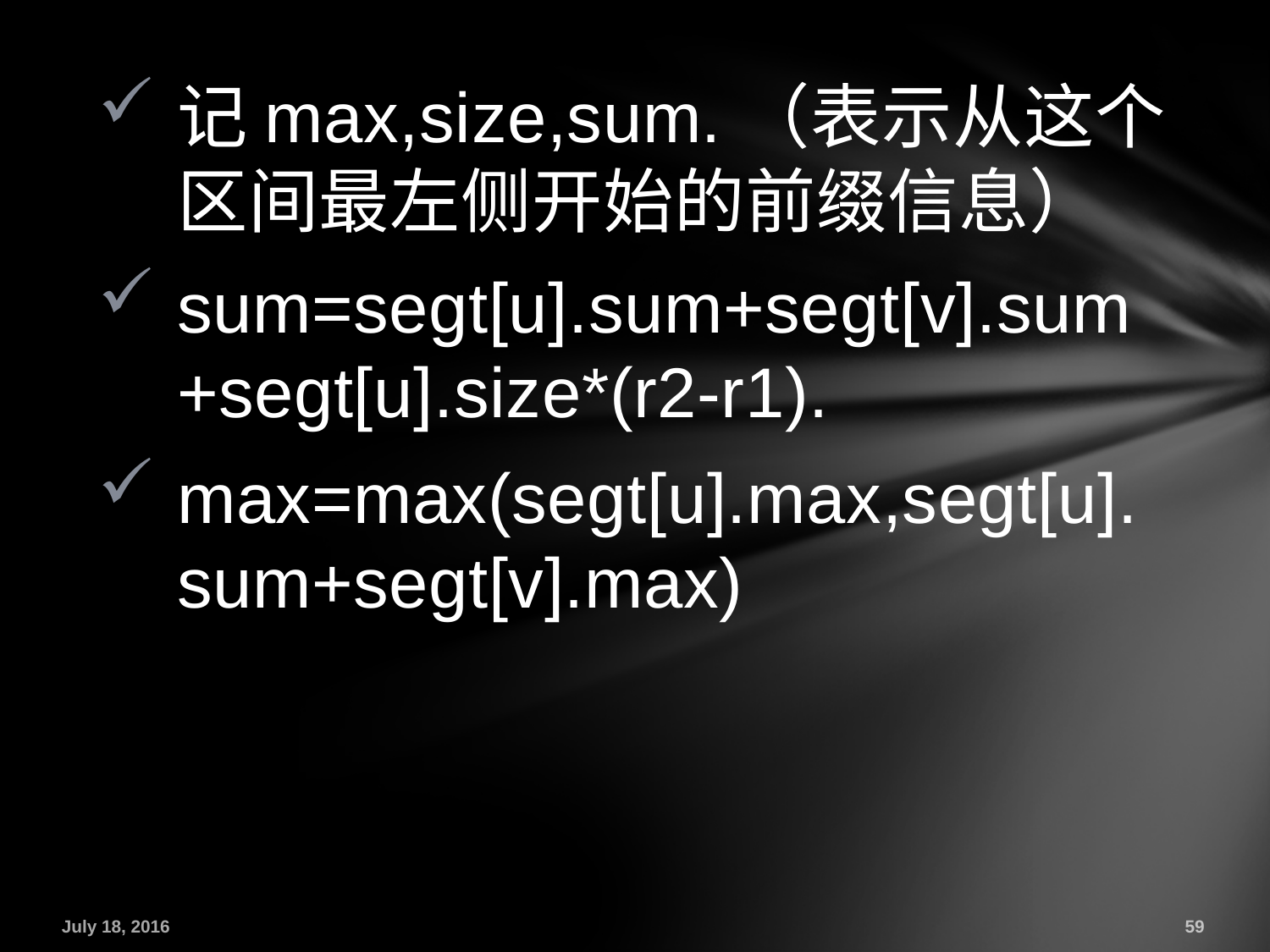

记max,size,sum.（表示从这个区间最左侧开始的前缀信息）
sum=segt[u].sum+segt[v].sum+segt[u].size*(r2-r1).
max=max(segt[u].max,segt[u].sum+segt[v].max)
July 18, 2016

59